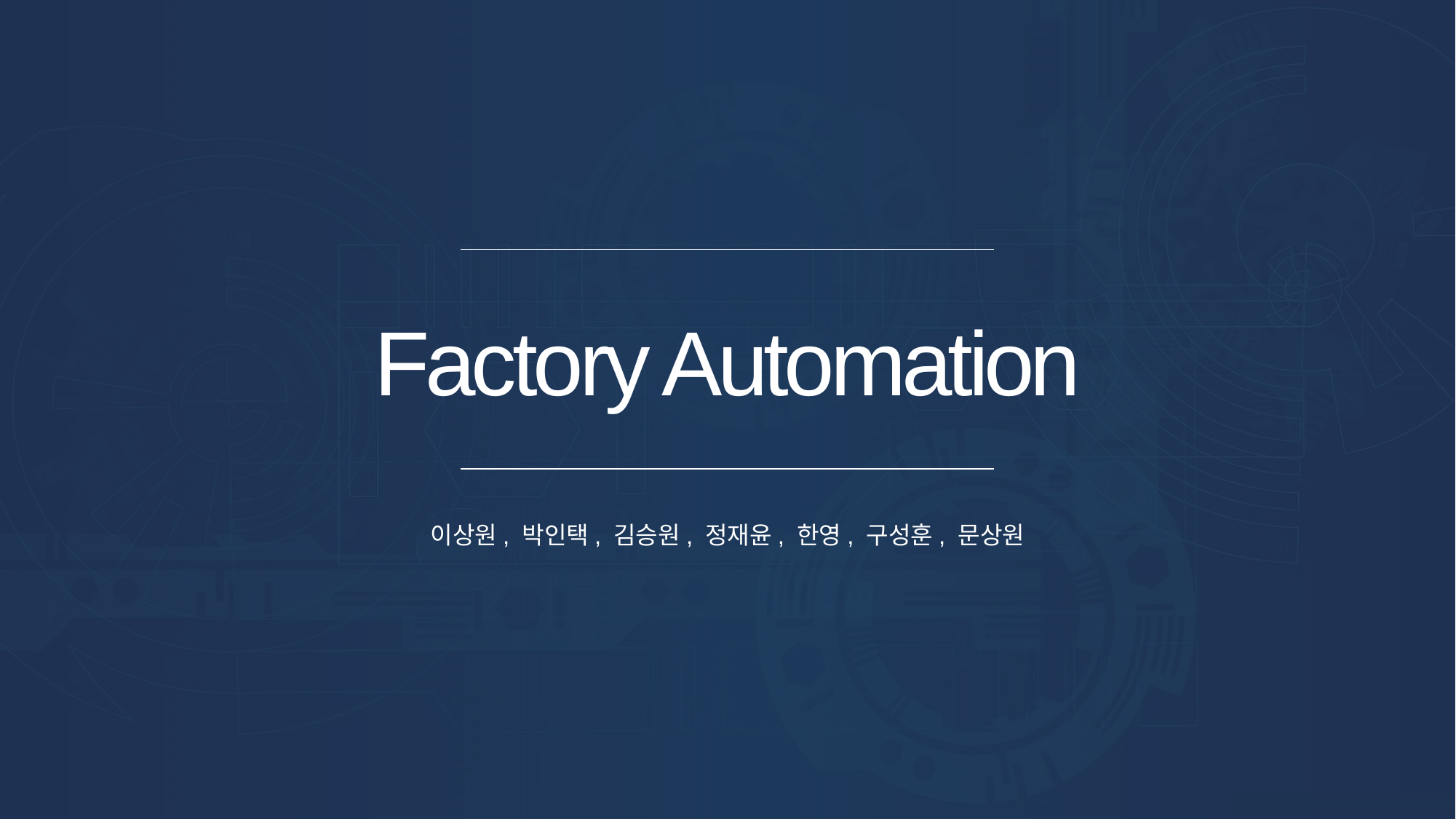

Factory Automation
이상원, 박인택, 김승원, 정재윤, 한영, 구성훈, 문상원